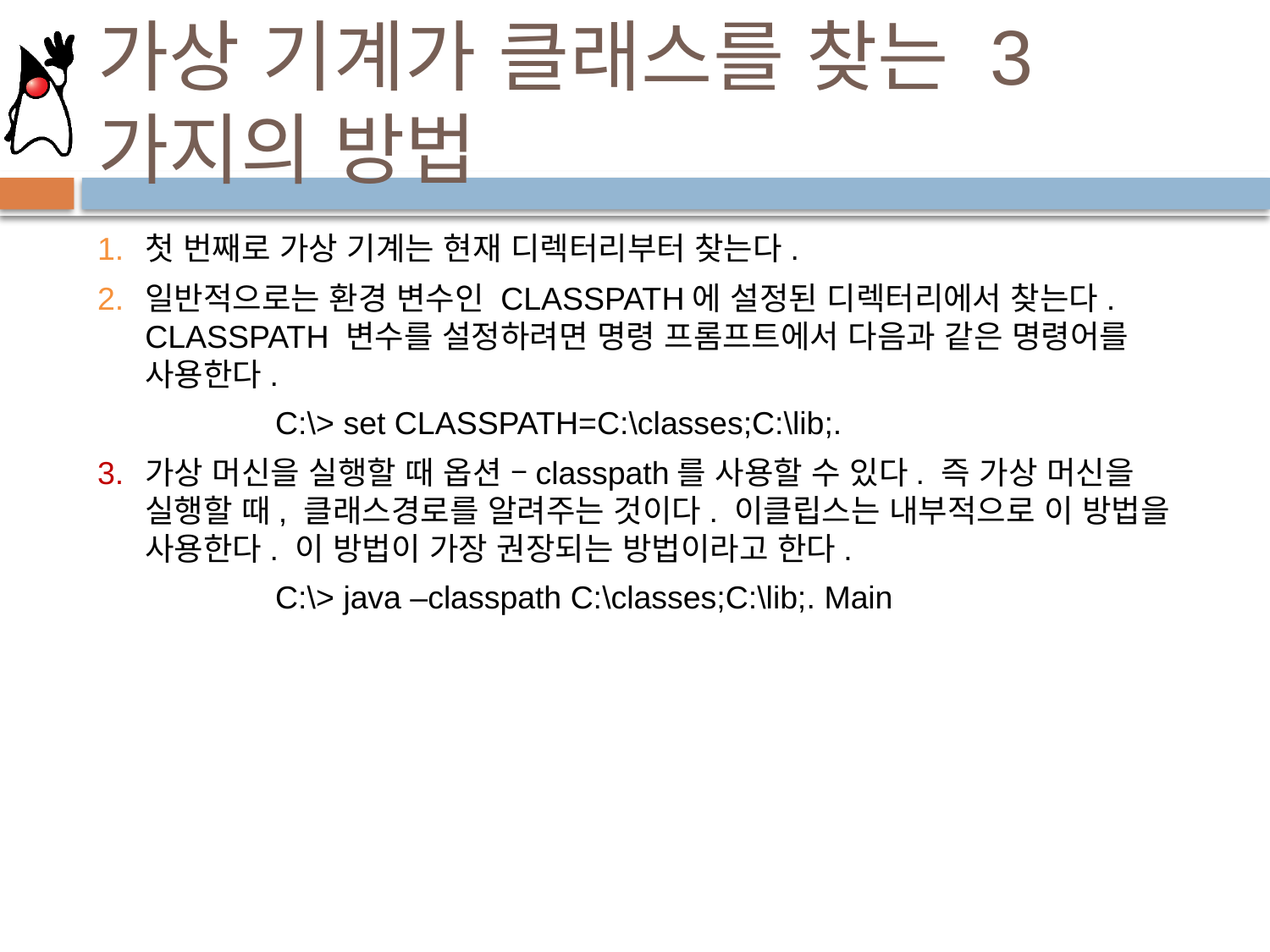

# 가상 기계가 클래스를 찾는 3가지의 방법
첫 번째로 가상 기계는 현재 디렉터리부터 찾는다.
일반적으로는 환경 변수인 CLASSPATH에 설정된 디렉터리에서 찾는다. CLASSPATH 변수를 설정하려면 명령 프롬프트에서 다음과 같은 명령어를 사용한다.
	C:\> set CLASSPATH=C:\classes;C:\lib;.
가상 머신을 실행할 때 옵션 –classpath를 사용할 수 있다. 즉 가상 머신을 실행할 때, 클래스경로를 알려주는 것이다. 이클립스는 내부적으로 이 방법을 사용한다. 이 방법이 가장 권장되는 방법이라고 한다.
	C:\> java –classpath C:\classes;C:\lib;. Main